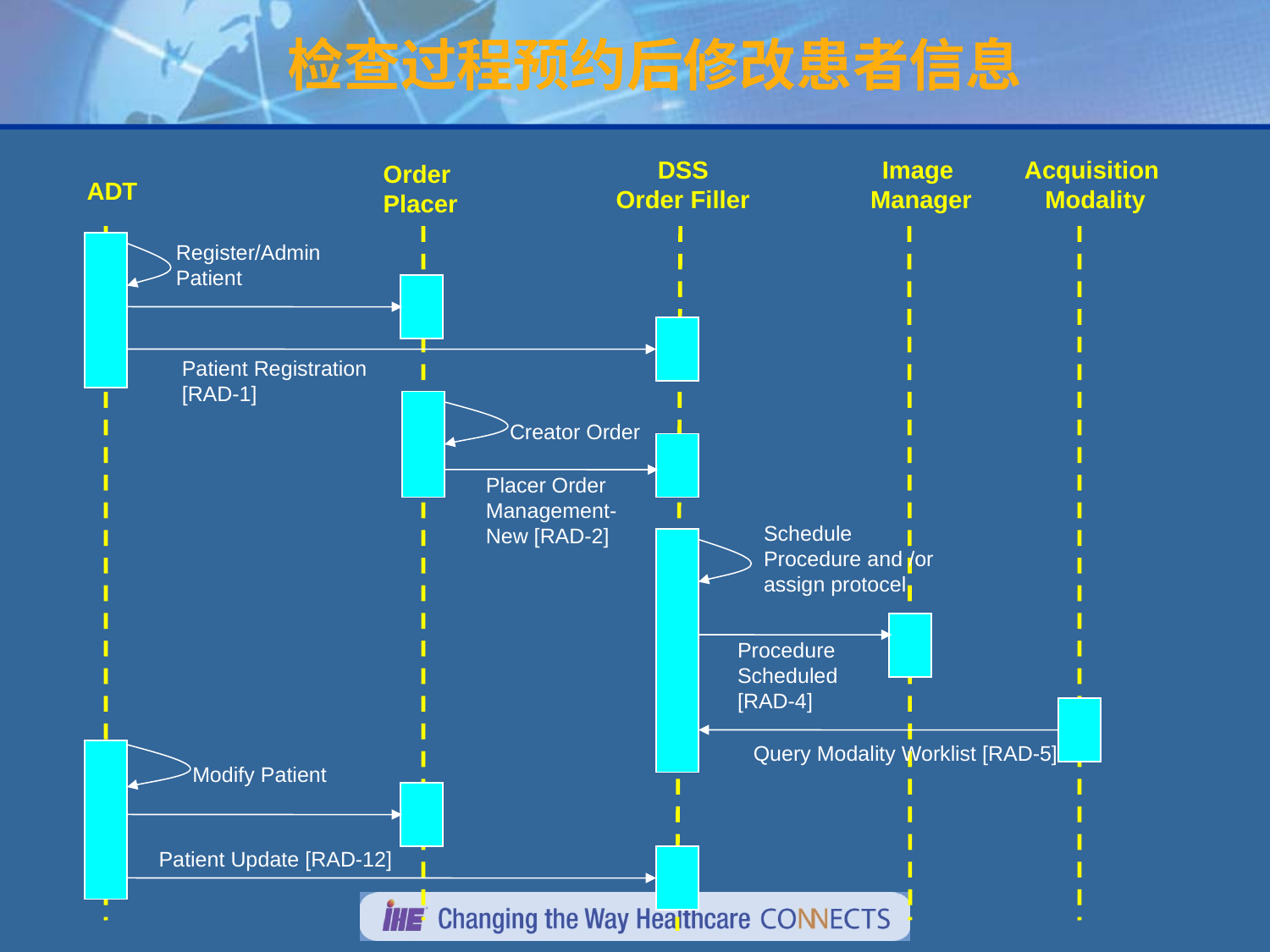

检查过程预约后修改患者信息
DSS
Order Filler
Image
Manager
Acquisition
Modality
Order
Placer
ADT

Register/Admin Patient

Patient Registration [RAD-1]

Creator Order

Placer Order Management-New [RAD-2]

Schedule Procedure and /or assign protocel

Procedure Scheduled [RAD-4]

Query Modality Worklist [RAD-5]

Modify Patient

Patient Update [RAD-12]